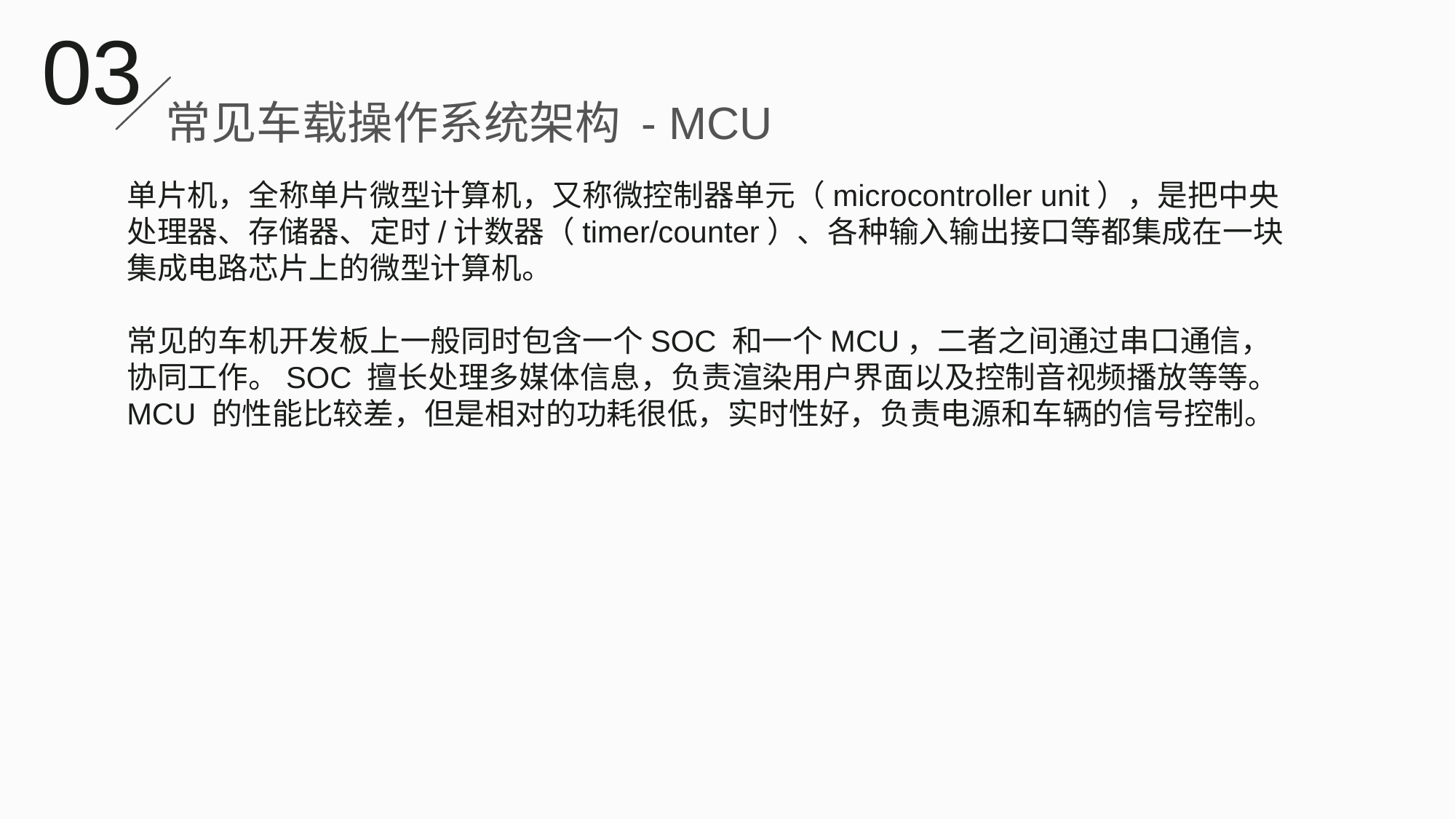

03
常见车载操作系统架构 - MCU
单片机，全称单片微型计算机，又称微控制器单元（microcontroller unit），是把中央处理器、存储器、定时/计数器（timer/counter）、各种输入输出接口等都集成在一块集成电路芯片上的微型计算机。

常见的车机开发板上一般同时包含一个SOC 和一个MCU，二者之间通过串口通信，协同工作。SOC 擅长处理多媒体信息，负责渲染用户界面以及控制音视频播放等等。MCU 的性能比较差，但是相对的功耗很低，实时性好，负责电源和车辆的信号控制。